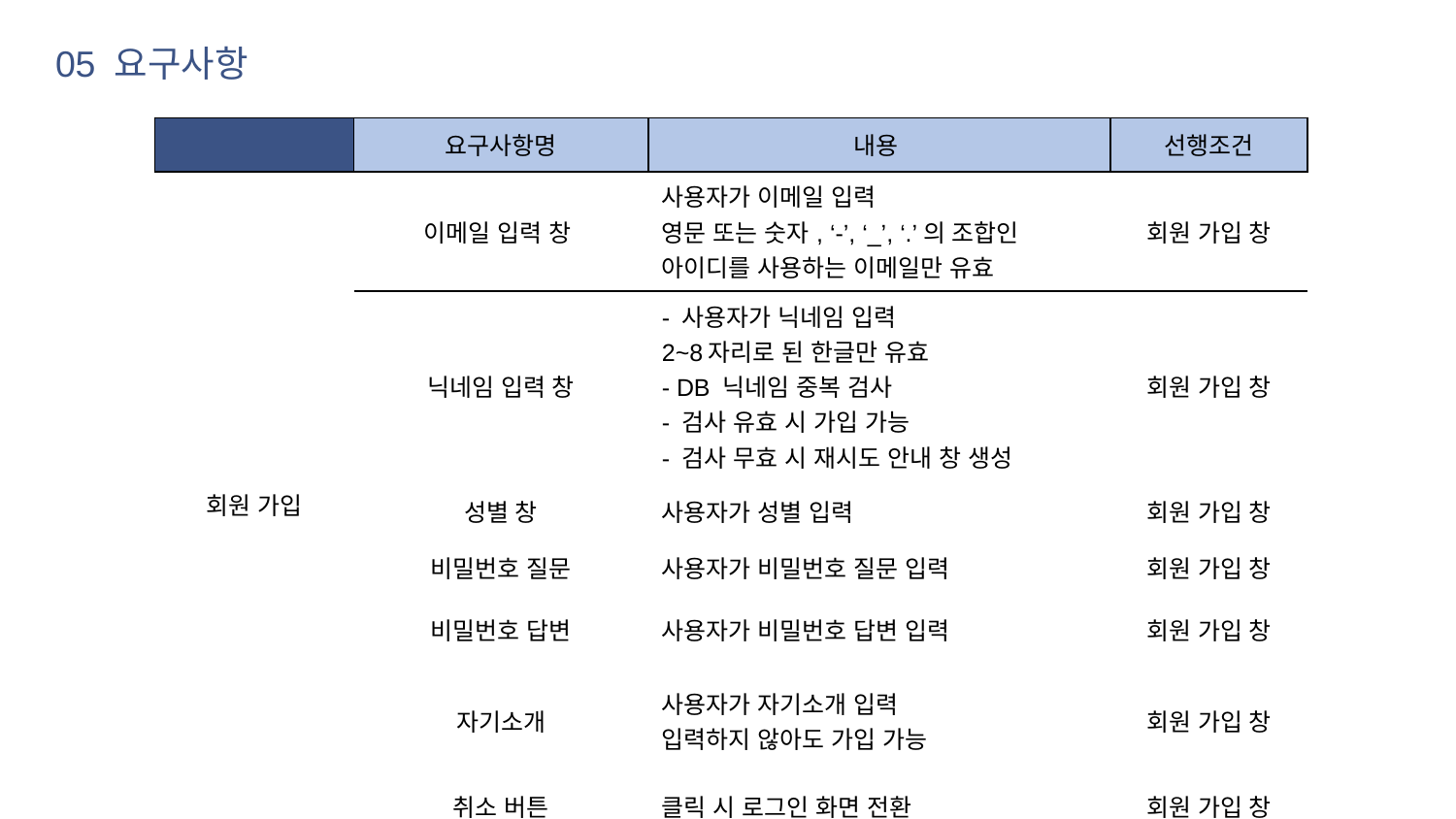

05 요구사항
|  | 요구사항명 | 내용 | 선행조건 |
| --- | --- | --- | --- |
| 회원 가입 | 이메일 입력 창 | 사용자가 이메일 입력 영문 또는 숫자, ‘-’, ‘\_’, ‘.’의 조합인 아이디를 사용하는 이메일만 유효 | 회원 가입 창 |
|  | 닉네임 입력 창 | - 사용자가 닉네임 입력 2~8자리로 된 한글만 유효 - DB 닉네임 중복 검사 - 검사 유효 시 가입 가능 - 검사 무효 시 재시도 안내 창 생성 | 회원 가입 창 |
|  | 성별 창 | 사용자가 성별 입력 | 회원 가입 창 |
|  | 비밀번호 질문 | 사용자가 비밀번호 질문 입력 | 회원 가입 창 |
|  | 비밀번호 답변 | 사용자가 비밀번호 답변 입력 | 회원 가입 창 |
|  | 자기소개 | 사용자가 자기소개 입력 입력하지 않아도 가입 가능 | 회원 가입 창 |
|  | 취소 버튼 | 클릭 시 로그인 화면 전환 | 회원 가입 창 |